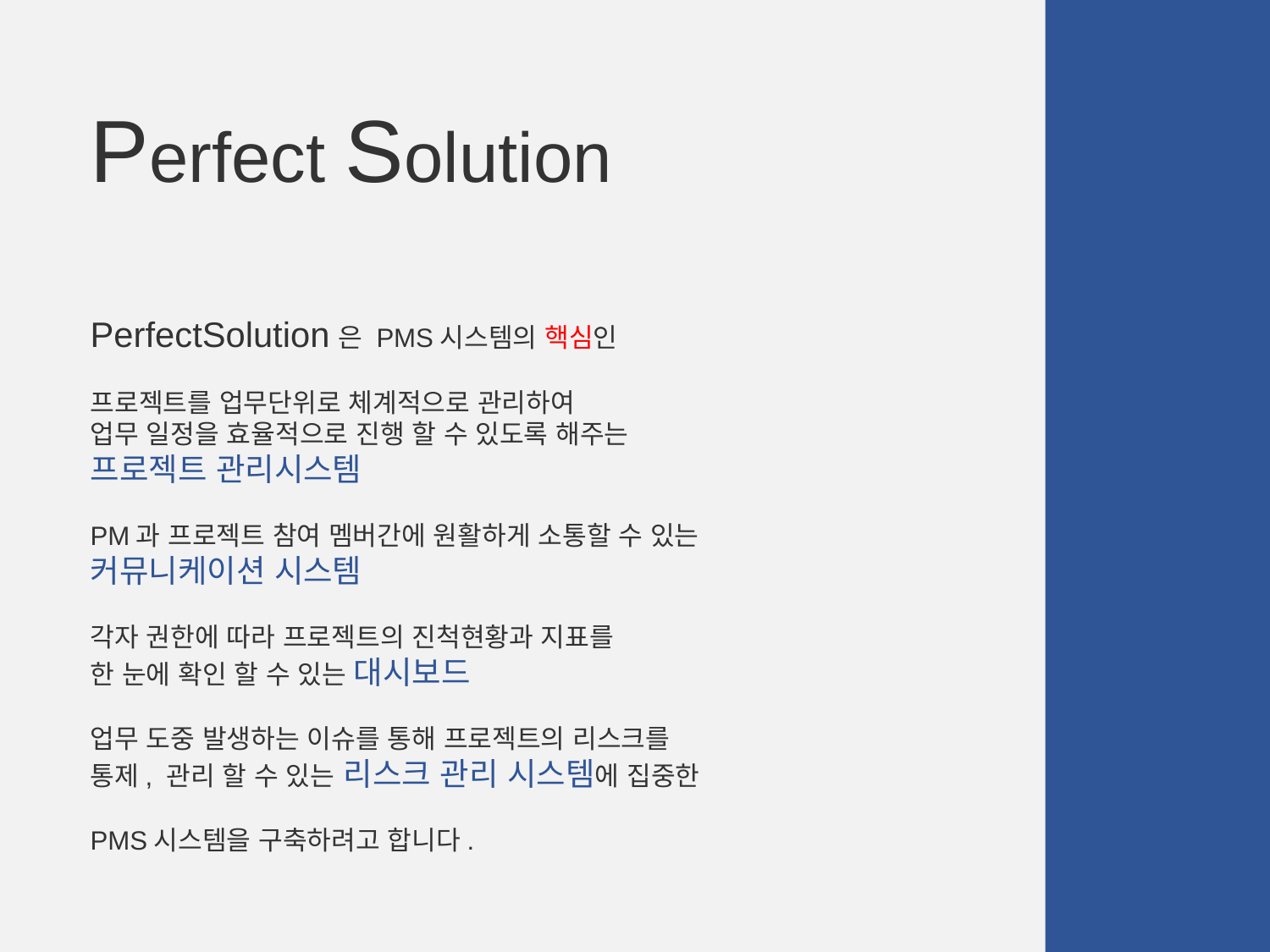

Perfect Solution
PerfectSolution은 PMS시스템의 핵심인

프로젝트를 업무단위로 체계적으로 관리하여
업무 일정을 효율적으로 진행 할 수 있도록 해주는
프로젝트 관리시스템

PM과 프로젝트 참여 멤버간에 원활하게 소통할 수 있는
커뮤니케이션 시스템

각자 권한에 따라 프로젝트의 진척현황과 지표를
한 눈에 확인 할 수 있는 대시보드

업무 도중 발생하는 이슈를 통해 프로젝트의 리스크를
통제, 관리 할 수 있는 리스크 관리 시스템에 집중한

PMS시스템을 구축하려고 합니다.